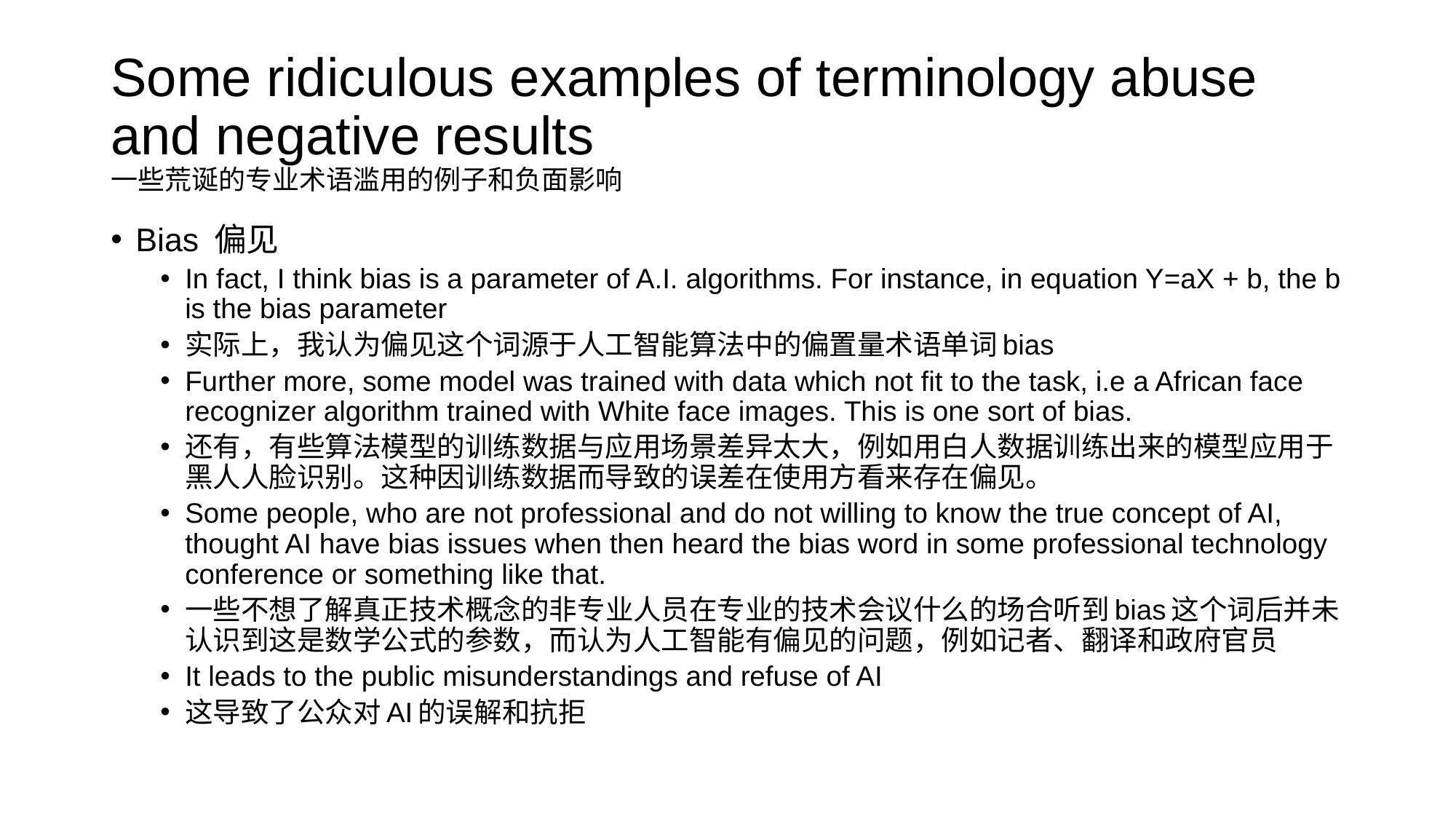

# Some ridiculous examples of terminology abuse and negative results 一些荒诞的专业术语滥用的例子和负面影响
Bias 偏见
In fact, I think bias is a parameter of A.I. algorithms. For instance, in equation Y=aX + b, the b is the bias parameter
实际上，我认为偏见这个词源于人工智能算法中的偏置量术语单词bias
Further more, some model was trained with data which not fit to the task, i.e a African face recognizer algorithm trained with White face images. This is one sort of bias.
还有，有些算法模型的训练数据与应用场景差异太大，例如用白人数据训练出来的模型应用于黑人人脸识别。这种因训练数据而导致的误差在使用方看来存在偏见。
Some people, who are not professional and do not willing to know the true concept of AI, thought AI have bias issues when then heard the bias word in some professional technology conference or something like that.
一些不想了解真正技术概念的非专业人员在专业的技术会议什么的场合听到bias这个词后并未认识到这是数学公式的参数，而认为人工智能有偏见的问题，例如记者、翻译和政府官员
It leads to the public misunderstandings and refuse of AI
这导致了公众对AI的误解和抗拒